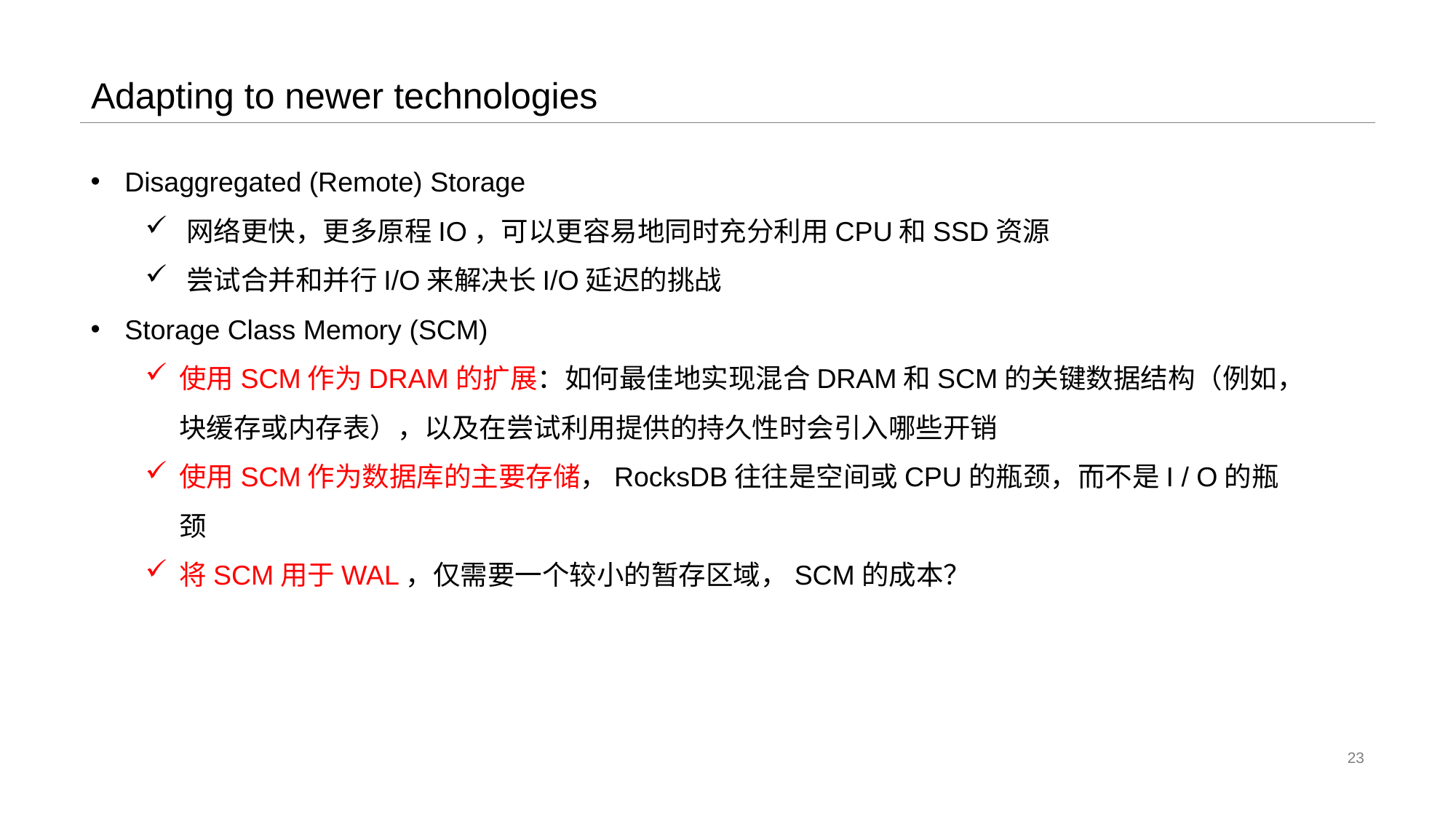

# Adapting to newer technologies
Disaggregated (Remote) Storage
网络更快，更多原程IO，可以更容易地同时充分利用CPU和SSD资源
尝试合并和并行I/O来解决长I/O延迟的挑战
Storage Class Memory (SCM)
使用SCM作为DRAM的扩展：如何最佳地实现混合DRAM和SCM的关键数据结构（例如，块缓存或内存表），以及在尝试利用提供的持久性时会引入哪些开销
使用SCM作为数据库的主要存储，RocksDB往往是空间或CPU的瓶颈，而不是I / O的瓶颈
将SCM用于WAL，仅需要一个较小的暂存区域，SCM的成本？
23